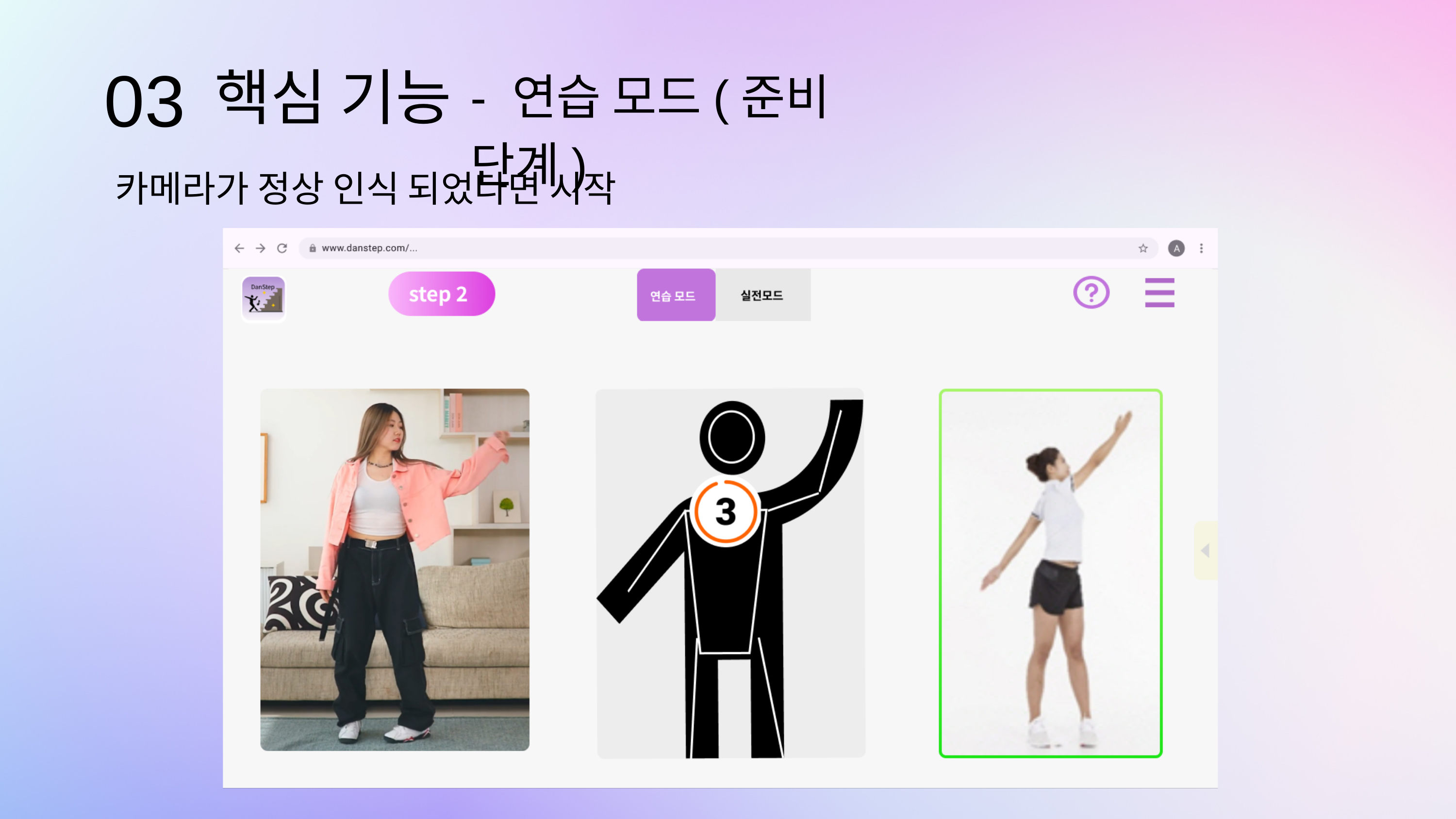

03
핵심 기능
- 연습 모드(준비 단계)
카메라가 정상 인식 되었다면 시작